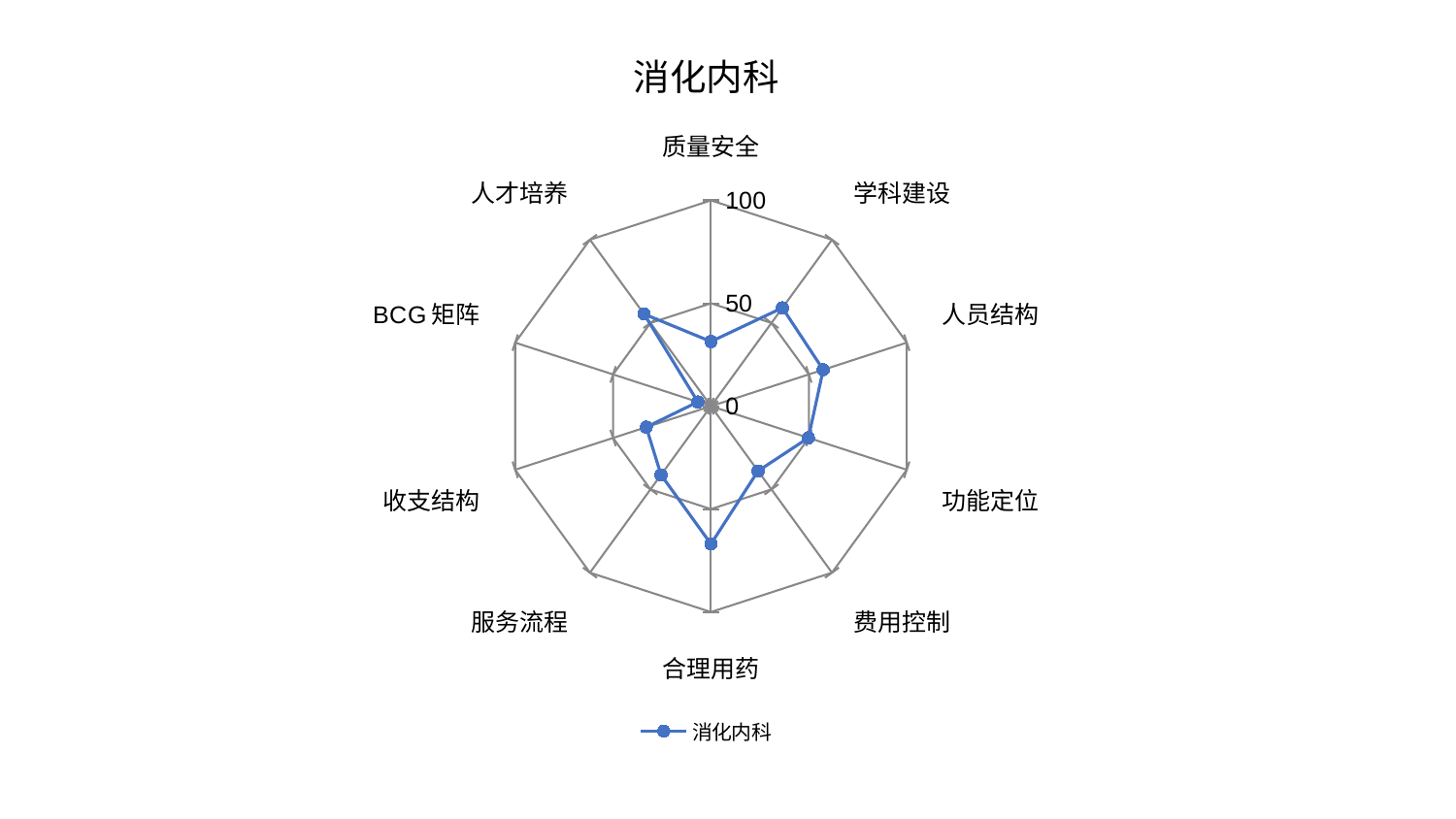

### Chart: 消化内科

| Category | 消化内科 |
|---|---|
| 质量安全 | 31.41207993338537 |
| 学科建设 | 59.060545315294 |
| 人员结构 | 57.33601203327537 |
| 功能定位 | 49.763613758803295 |
| 费用控制 | 38.92239579775596 |
| 合理用药 | 66.96464749154566 |
| 服务流程 | 41.2922123577867 |
| 收支结构 | 33.057854173999075 |
| BCG矩阵 | 6.720812841260616 |
| 人才培养 | 55.36199516681171 |
130